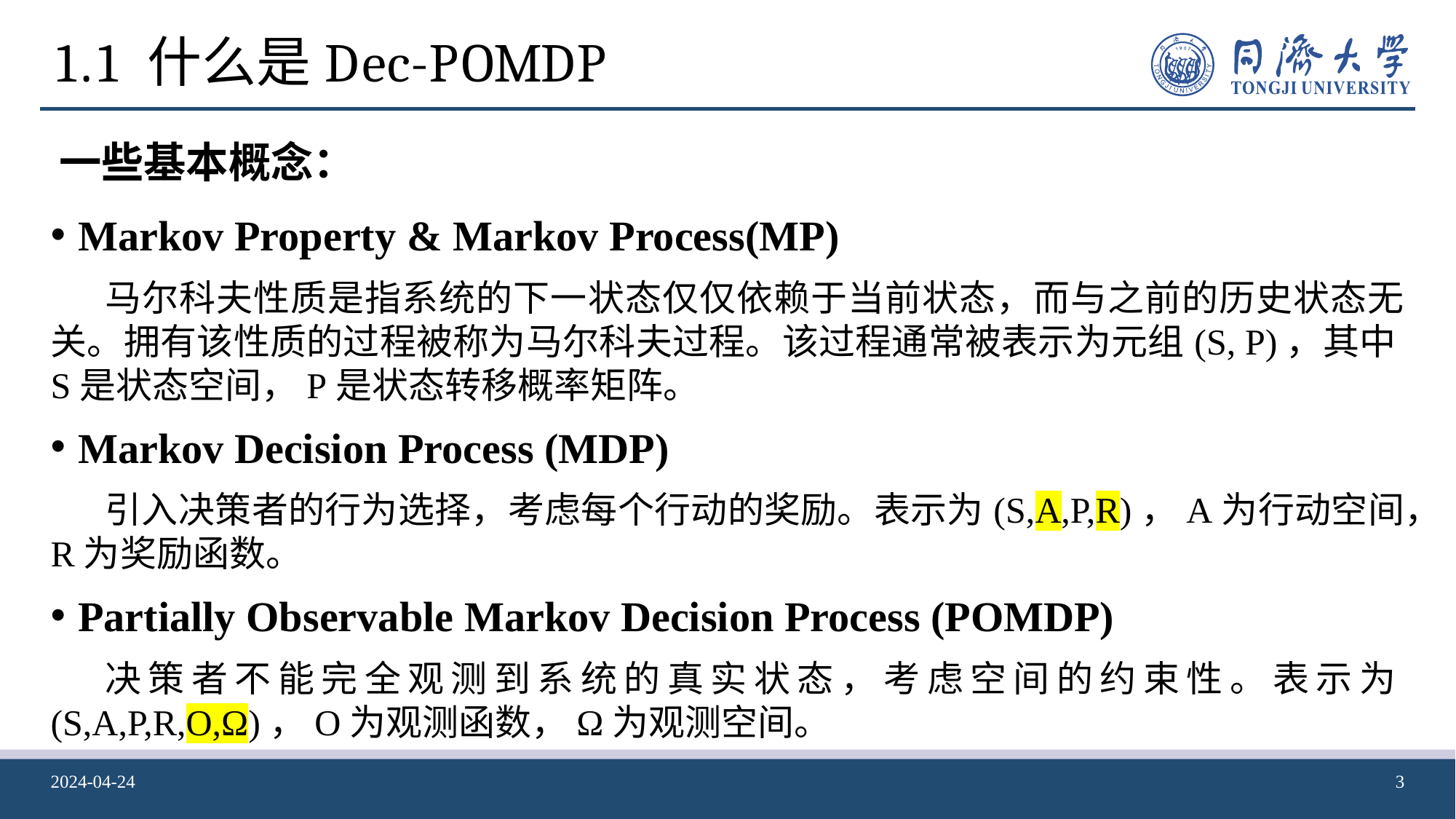

# 1.1 什么是Dec-POMDP
一些基本概念：
Markov Property & Markov Process(MP)
马尔科夫性质是指系统的下一状态仅仅依赖于当前状态，而与之前的历史状态无关。拥有该性质的过程被称为马尔科夫过程。该过程通常被表示为元组(S, P)，其中S是状态空间，P是状态转移概率矩阵。
Markov Decision Process (MDP)
引入决策者的行为选择，考虑每个行动的奖励。表示为(S,A,P,R)，A为行动空间，R为奖励函数。
Partially Observable Markov Decision Process (POMDP)
决策者不能完全观测到系统的真实状态，考虑空间的约束性。表示为(S,A,P,R,O,Ω)，O为观测函数，Ω为观测空间。
2024-04-24
3